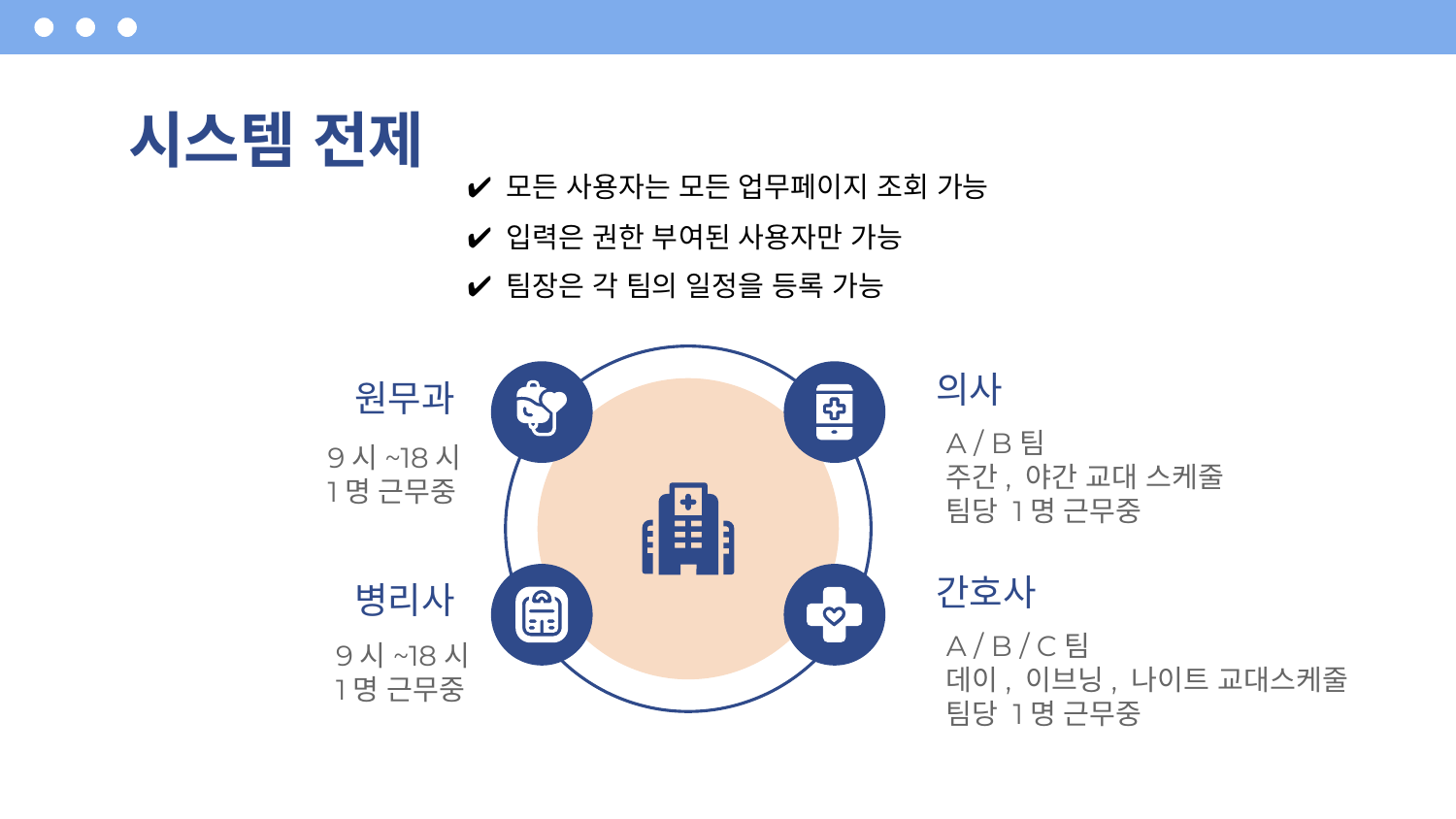

# 시스템 전제
✔ 모든 사용자는 모든 업무페이지 조회 가능

✔ 입력은 권한 부여된 사용자만 가능

✔ 팀장은 각 팀의 일정을 등록 가능

의사
원무과

A / B팀
주간, 야간 교대 스케줄
팀당 1명 근무중
9시~18시
1명 근무중

간호사
병리사

A / B / C팀
데이, 이브닝, 나이트 교대스케줄
팀당 1명 근무중
9시~18시
1명 근무중